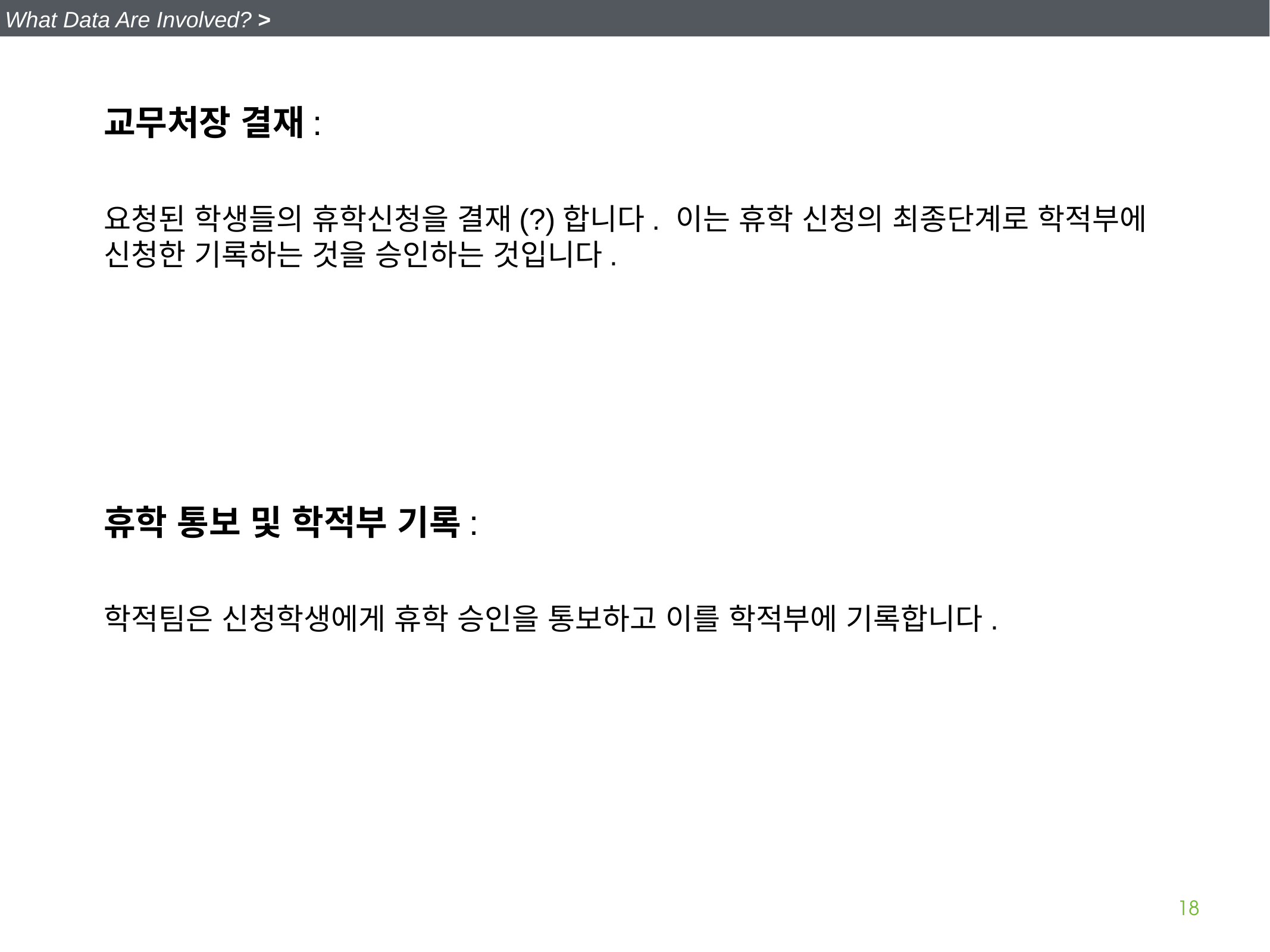

What Data Are Involved? >
교무처장 결재:
요청된 학생들의 휴학신청을 결재(?)합니다. 이는 휴학 신청의 최종단계로 학적부에 신청한 기록하는 것을 승인하는 것입니다.
휴학 통보 및 학적부 기록:
학적팀은 신청학생에게 휴학 승인을 통보하고 이를 학적부에 기록합니다.
18